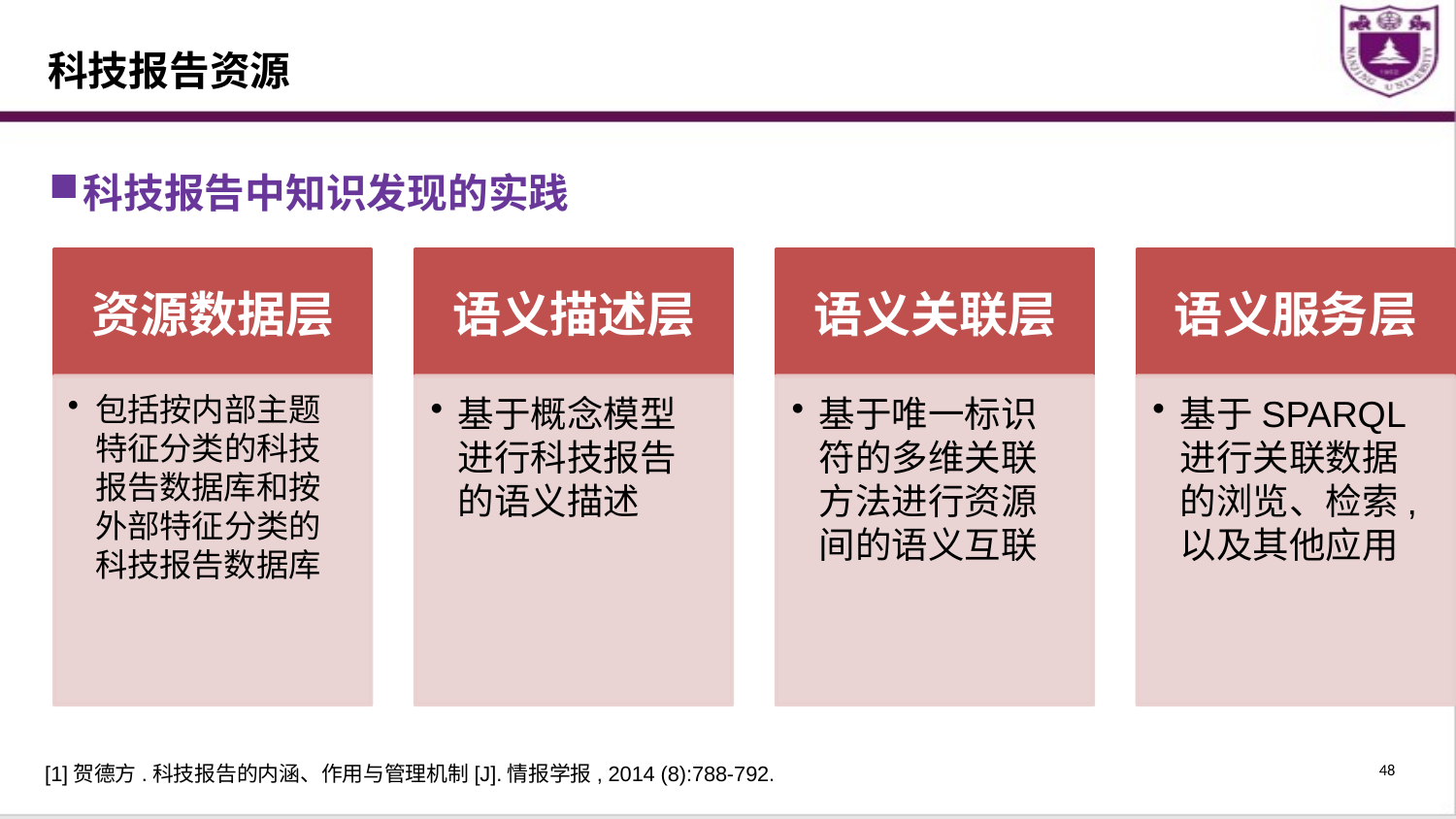

科技报告资源
科技报告中知识发现的实践
资源数据层
包括按内部主题特征分类的科技报告数据库和按外部特征分类的科技报告数据库
语义描述层
基于概念模型进行科技报告的语义描述
语义关联层
基于唯一标识符的多维关联方法进行资源间的语义互联
语义服务层
基于SPARQL进行关联数据的浏览、检索, 以及其他应用
[1]贺德方.科技报告的内涵、作用与管理机制[J].情报学报, 2014 (8):788-792.
48